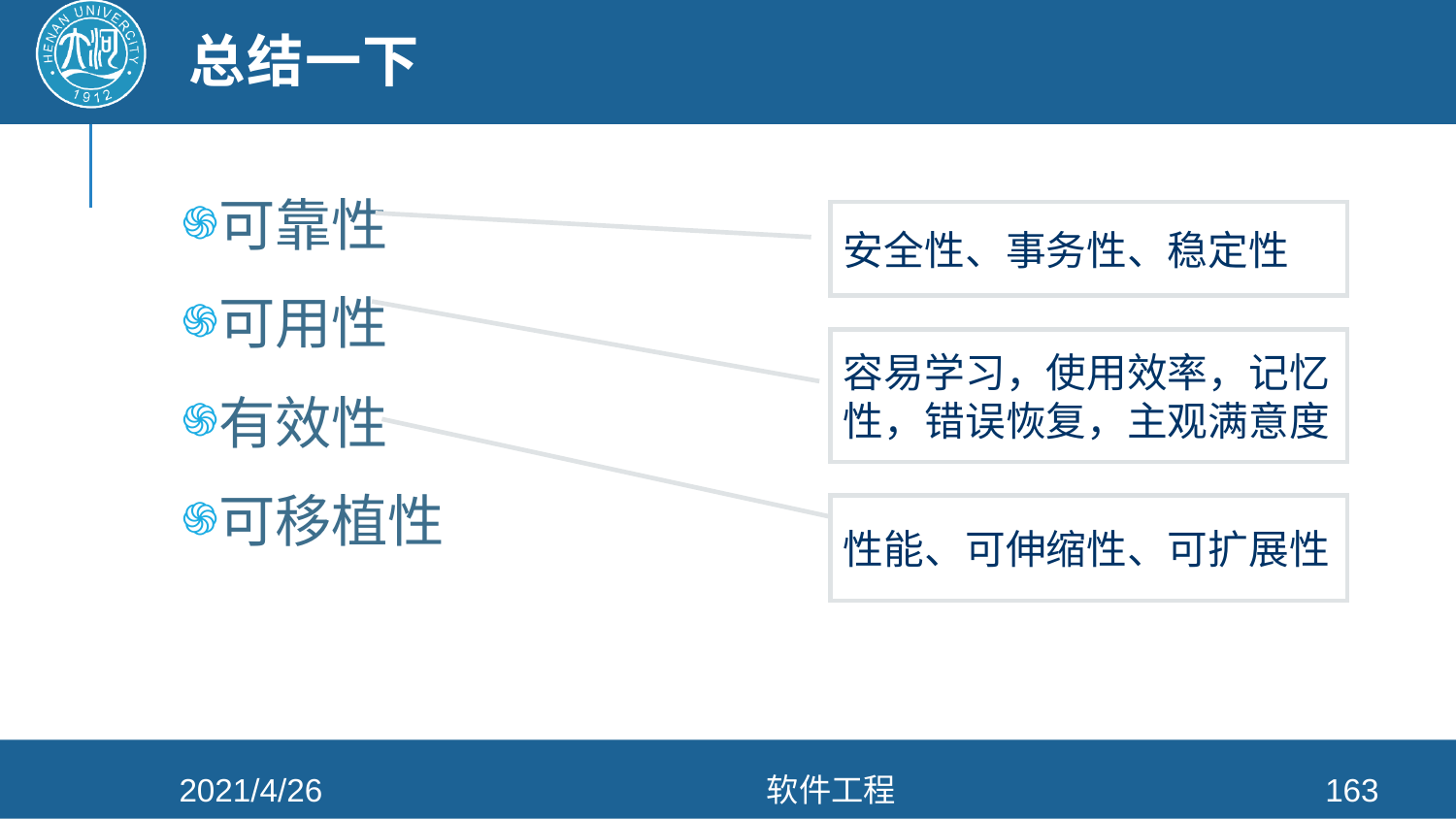

# 总结一下
可靠性
可用性
有效性
可移植性

安全性、事务性、稳定性
容易学习，使用效率，记忆性，错误恢复，主观满意度
性能、可伸缩性、可扩展性
2021/4/26
软件工程
163